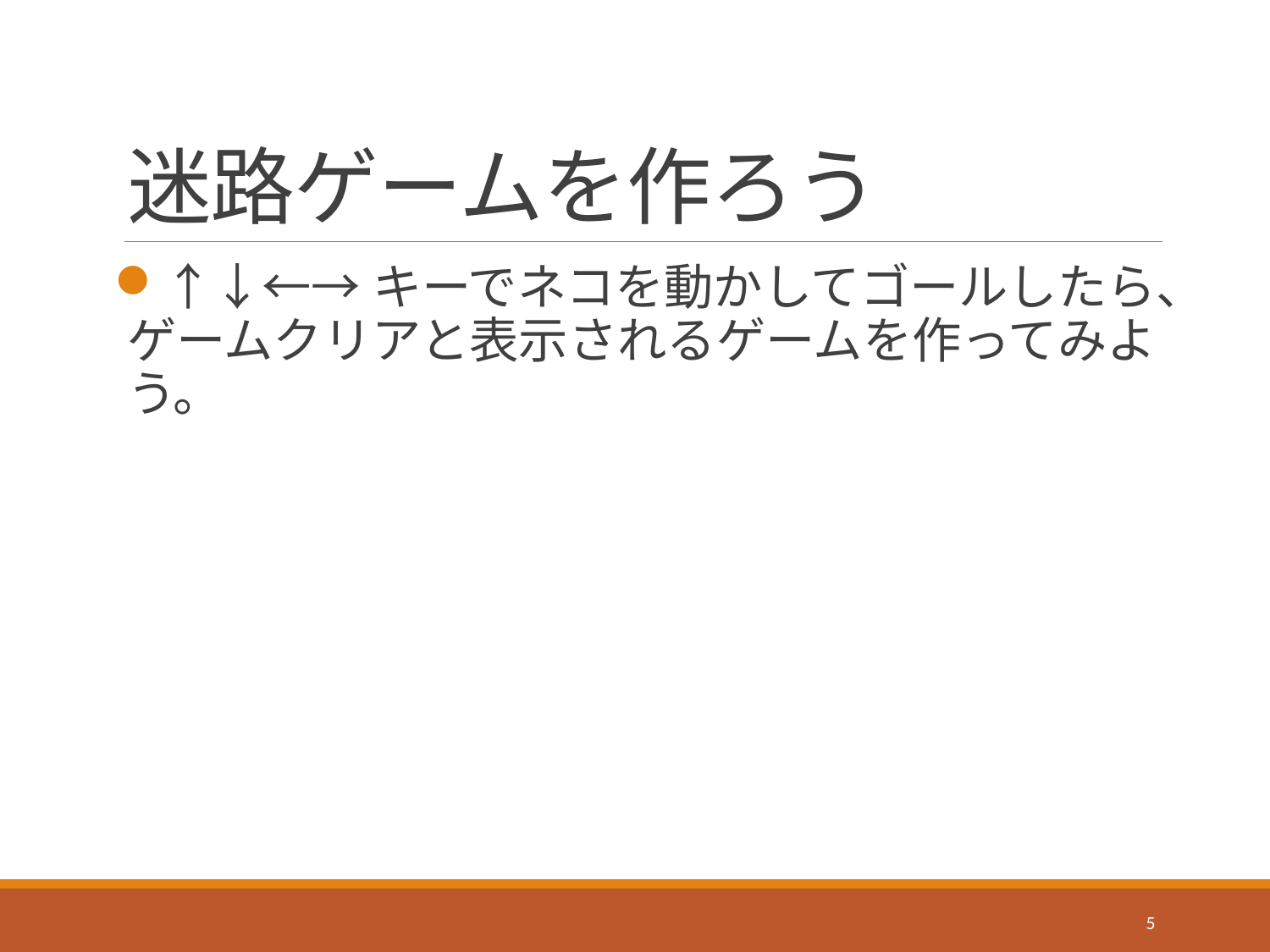

# 迷路ゲームを作ろう
↑↓←→キーでネコを動かしてゴールしたら、ゲームクリアと表示されるゲームを作ってみよう。

5